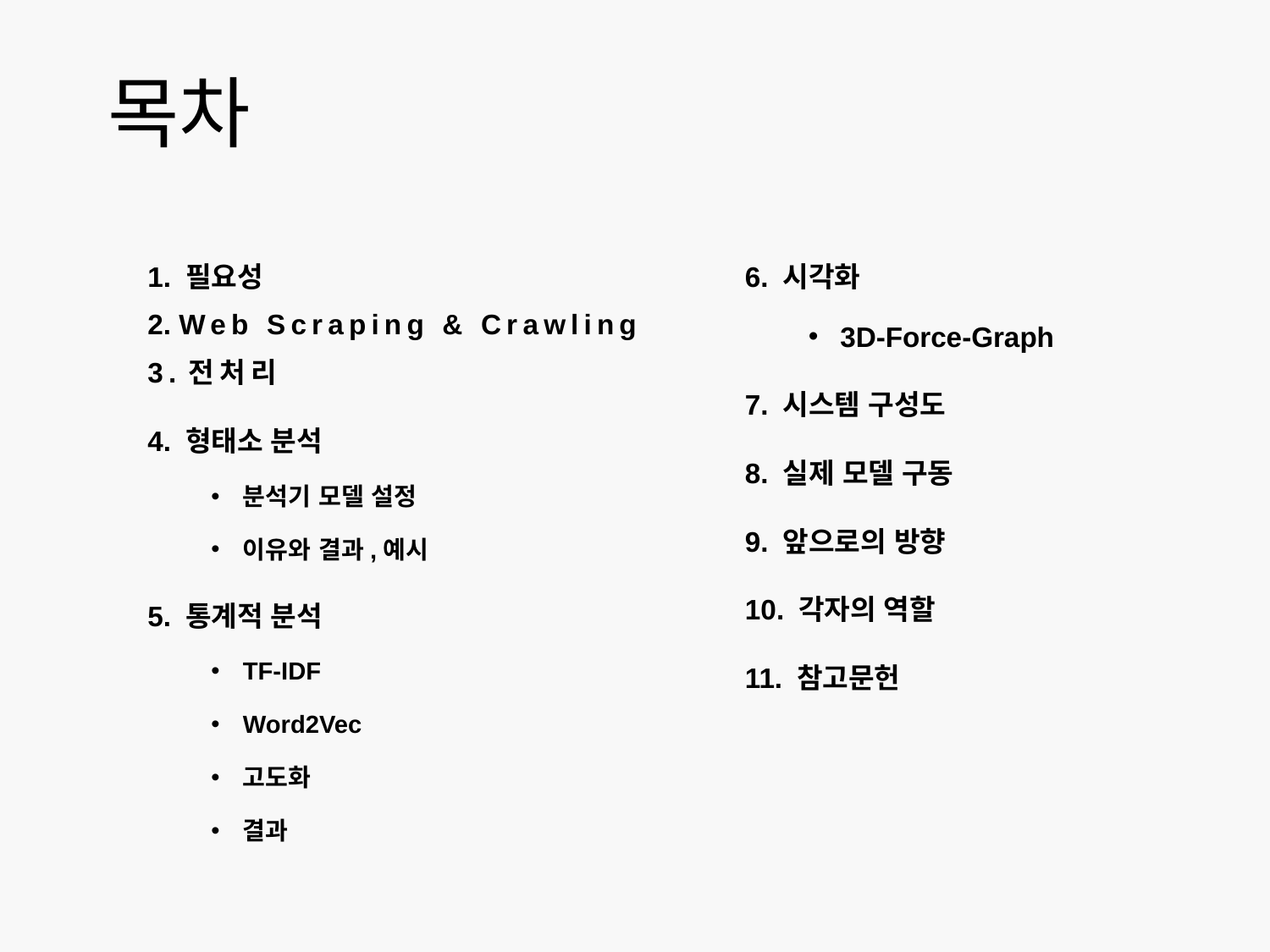

# 목차
1. 필요성
2. Web Scraping & Crawling
3.전처리
4. 형태소 분석
분석기 모델 설정
이유와 결과,예시
5. 통계적 분석
TF-IDF
Word2Vec
고도화
결과
6. 시각화
3D-Force-Graph
7. 시스템 구성도
8. 실제 모델 구동
9. 앞으로의 방향
10. 각자의 역할
11. 참고문헌